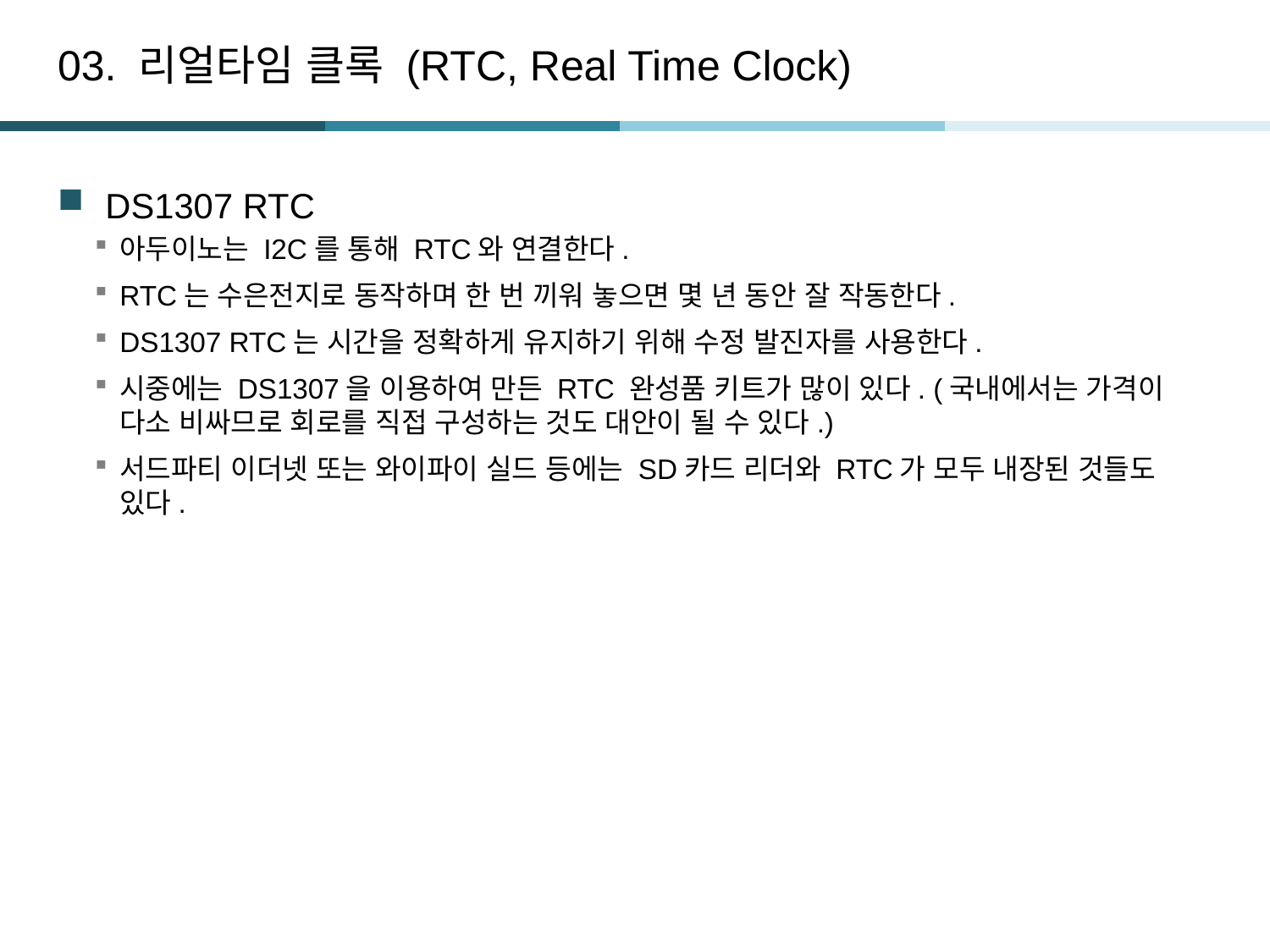

# 03. 리얼타임 클록 (RTC, Real Time Clock)
DS1307 RTC
아두이노는 I2C를 통해 RTC와 연결한다.
RTC는 수은전지로 동작하며 한 번 끼워 놓으면 몇 년 동안 잘 작동한다.
DS1307 RTC는 시간을 정확하게 유지하기 위해 수정 발진자를 사용한다.
시중에는 DS1307을 이용하여 만든 RTC 완성품 키트가 많이 있다. (국내에서는 가격이 다소 비싸므로 회로를 직접 구성하는 것도 대안이 될 수 있다.)
서드파티 이더넷 또는 와이파이 실드 등에는 SD카드 리더와 RTC가 모두 내장된 것들도 있다.